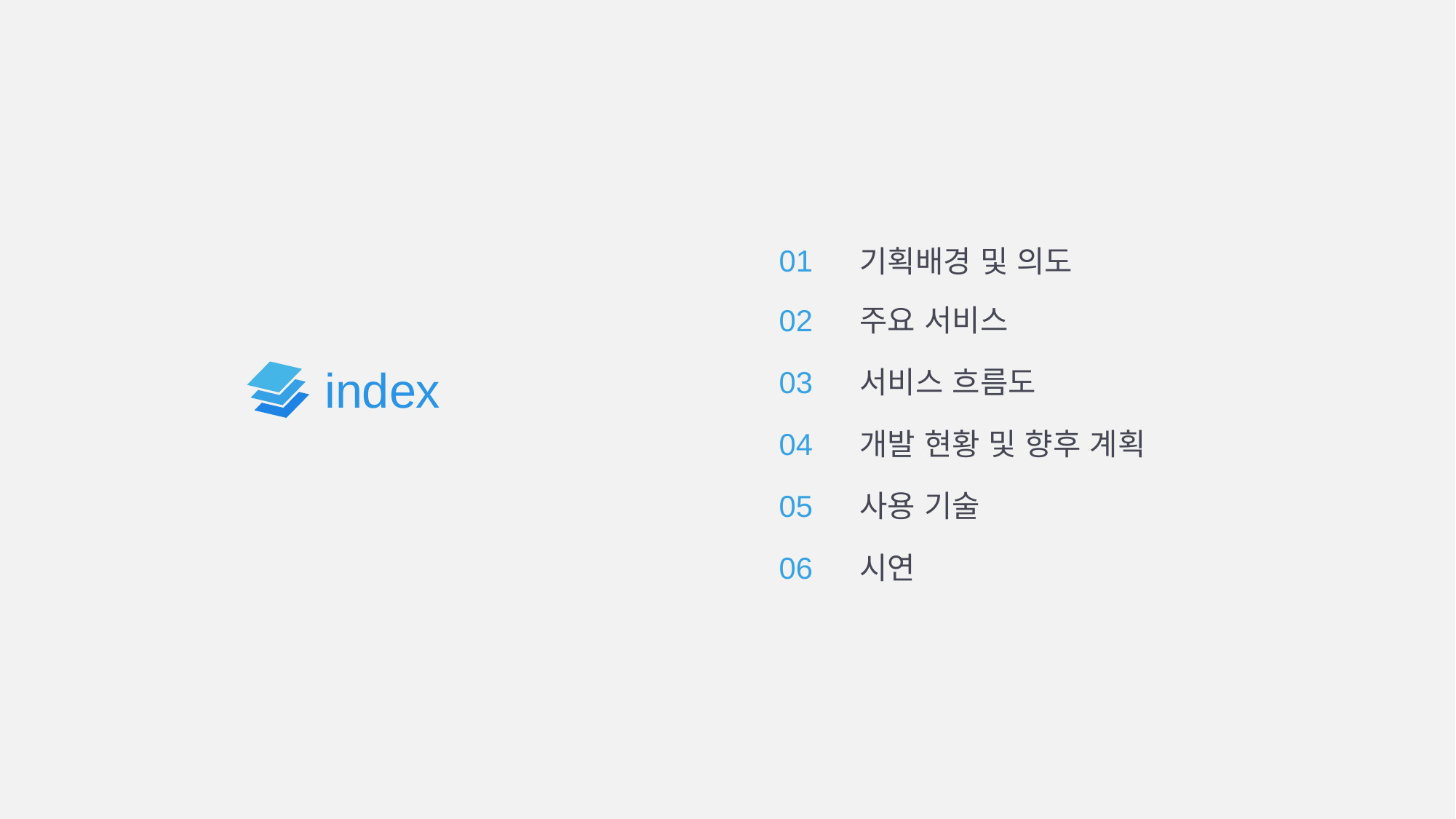

01
기획배경 및 의도
02
주요 서비스
index
03
서비스 흐름도

04
개발 현황 및 향후 계획
05
사용 기술
06
시연